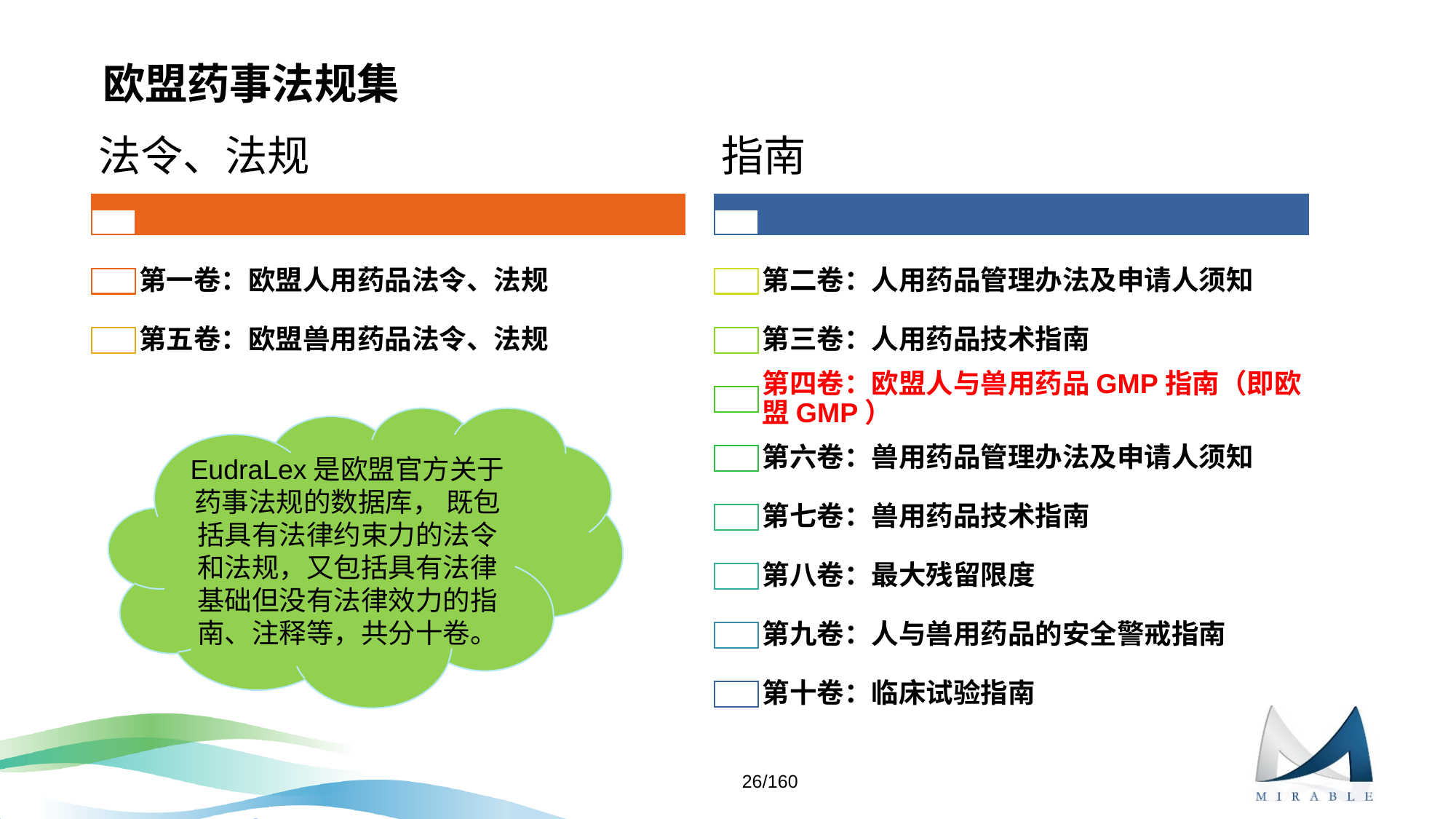

# 欧盟药事法规集
法令、法规
指南

第一卷：欧盟人用药品法令、法规
第二卷：人用药品管理办法及申请人须知

第五卷：欧盟兽用药品法令、法规
第三卷：人用药品技术指南

第四卷：欧盟人与兽用药品GMP指南（即欧盟GMP）

第六卷：兽用药品管理办法及申请人须知

第七卷：兽用药品技术指南

第八卷：最大残留限度

第九卷：人与兽用药品的安全警戒指南

第十卷：临床试验指南

EudraLex是欧盟官方关于药事法规的数据库， 既包括具有法律约束力的法令和法规，又包括具有法律基础但没有法律效力的指南、注释等，共分十卷。
26/160